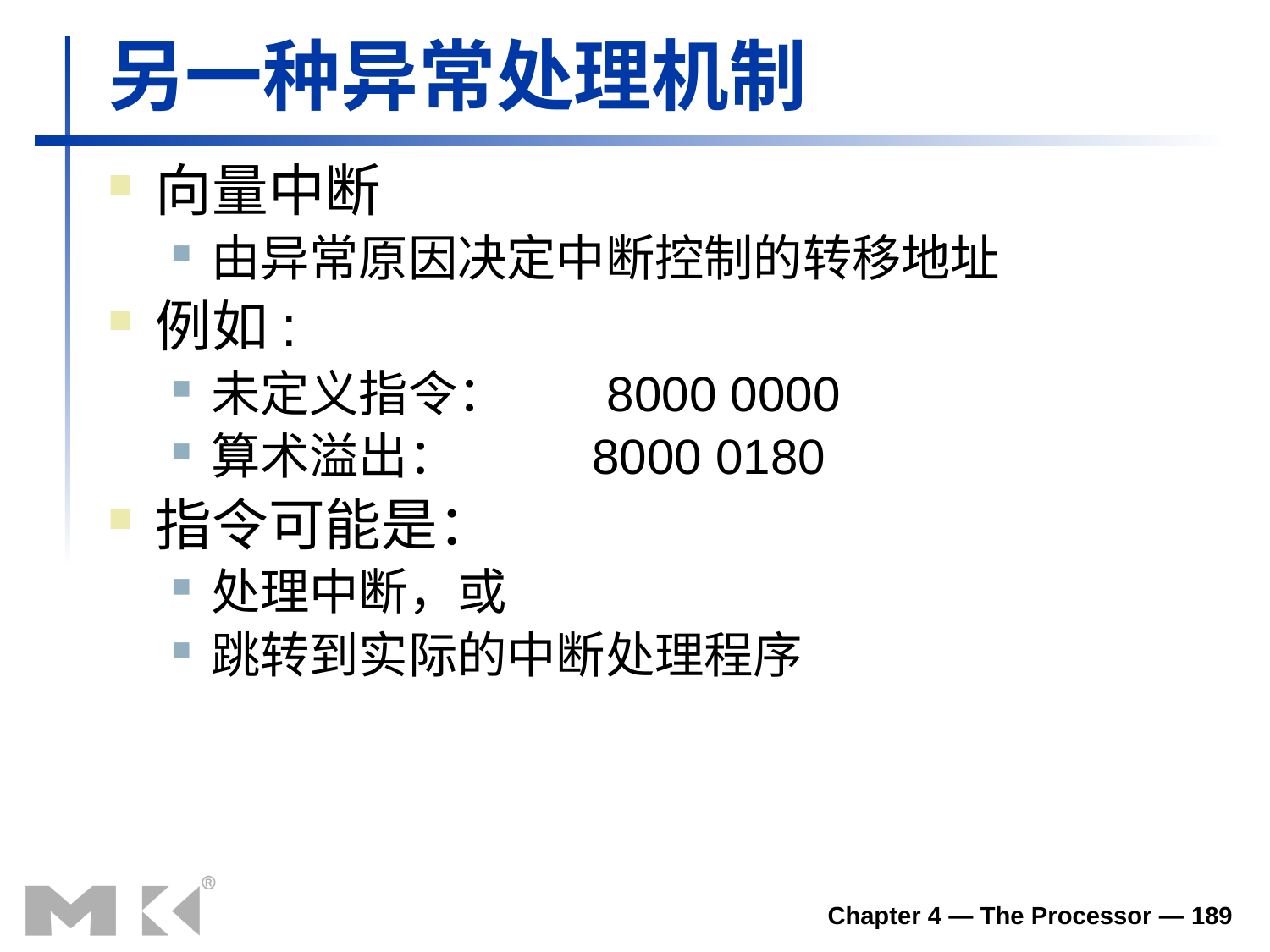

另一种异常处理机制
向量中断
由异常原因决定中断控制的转移地址
例如:
未定义指令：        8000 0000
算术溢出：		8000 0180
指令可能是：
处理中断，或
跳转到实际的中断处理程序
Chapter 4 — The Processor — 189